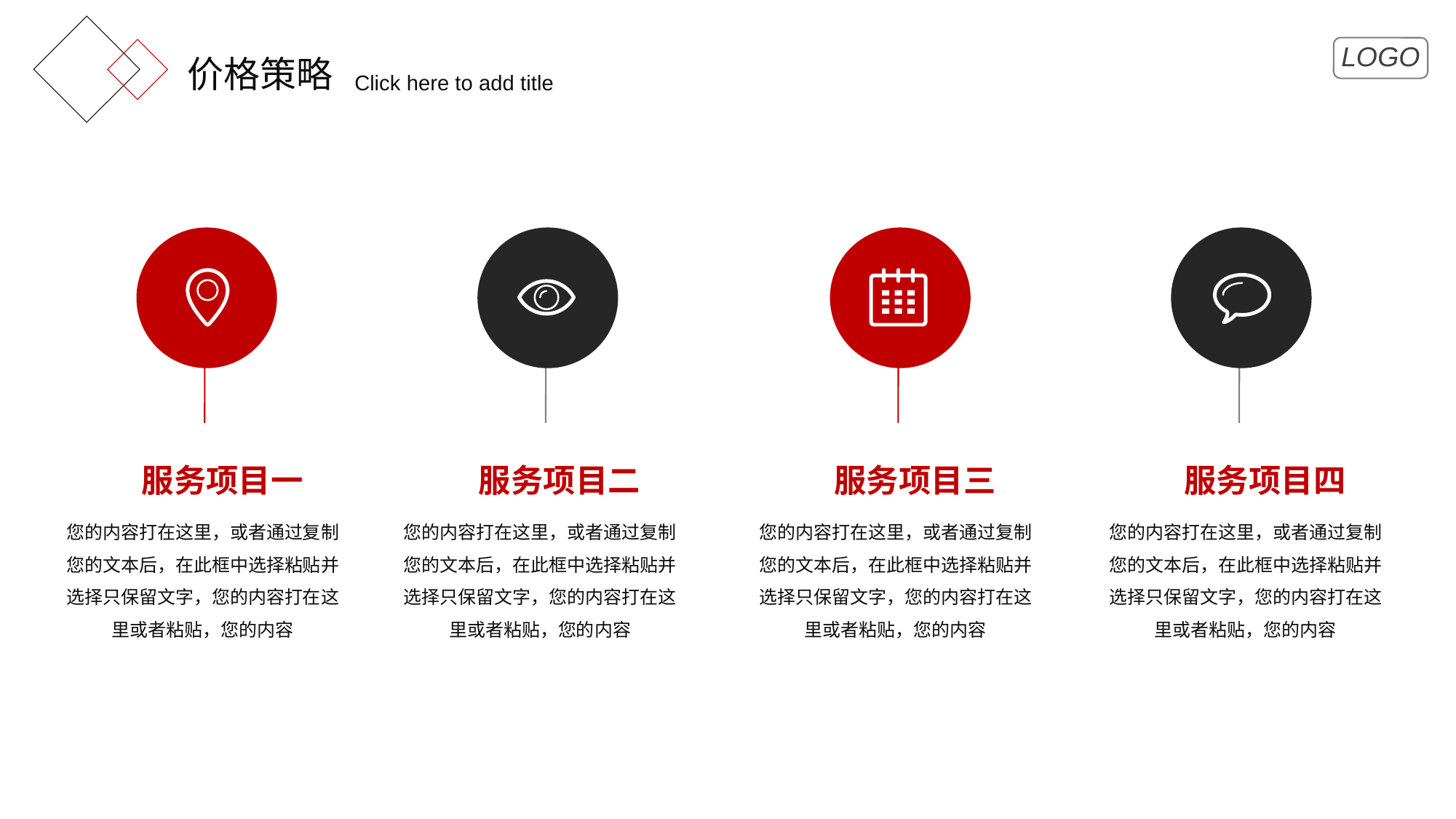

价格策略
Click here to add title

服务项目一
服务项目二
服务项目三
服务项目四
您的内容打在这里，或者通过复制您的文本后，在此框中选择粘贴并选择只保留文字，您的内容打在这里或者粘贴，您的内容
您的内容打在这里，或者通过复制您的文本后，在此框中选择粘贴并选择只保留文字，您的内容打在这里或者粘贴，您的内容
您的内容打在这里，或者通过复制您的文本后，在此框中选择粘贴并选择只保留文字，您的内容打在这里或者粘贴，您的内容
您的内容打在这里，或者通过复制您的文本后，在此框中选择粘贴并选择只保留文字，您的内容打在这里或者粘贴，您的内容